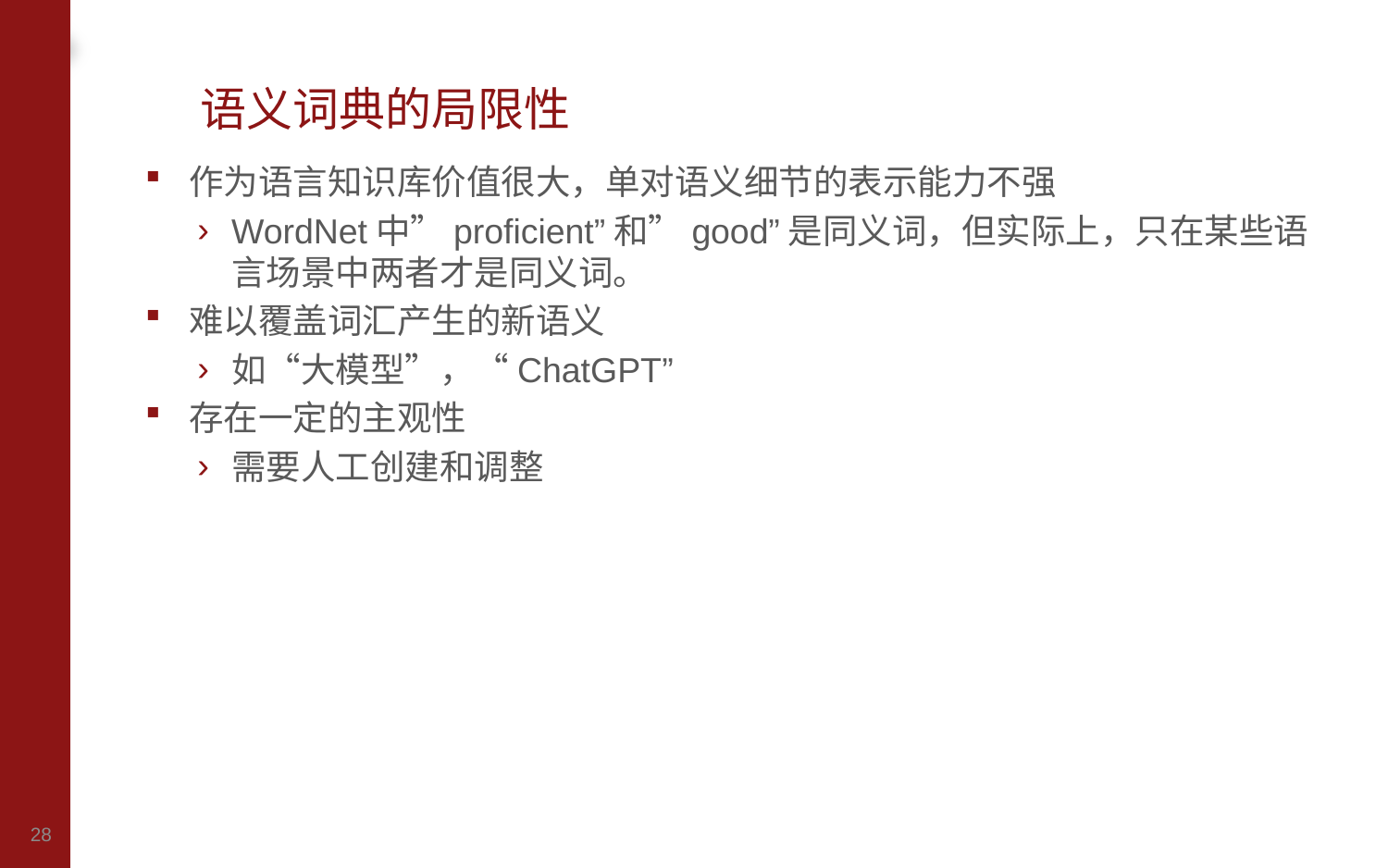

# 语义词典的局限性
作为语言知识库价值很大，单对语义细节的表示能力不强
WordNet中”proficient”和”good”是同义词，但实际上，只在某些语言场景中两者才是同义词。
难以覆盖词汇产生的新语义
如“大模型”，“ChatGPT”
存在一定的主观性
需要人工创建和调整
28